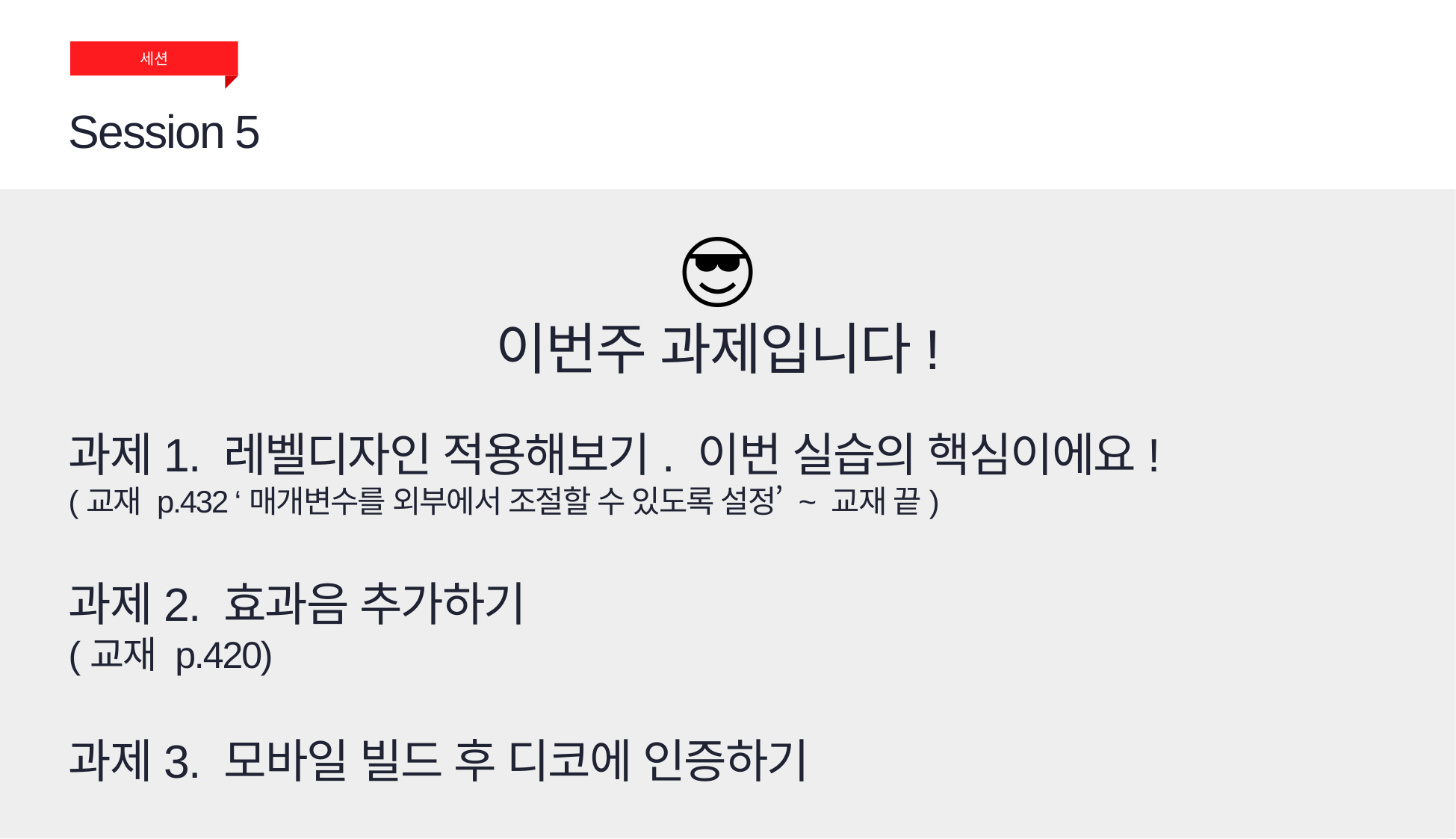

세션

Session 5
😎
이번주 과제입니다!

과제1. 레벨디자인 적용해보기. 이번 실습의 핵심이에요!
(교재 p.432 ‘매개변수를 외부에서 조절할 수 있도록 설정’ ~ 교재 끝)

과제2. 효과음 추가하기
(교재 p.420)

과제3. 모바일 빌드 후 디코에 인증하기